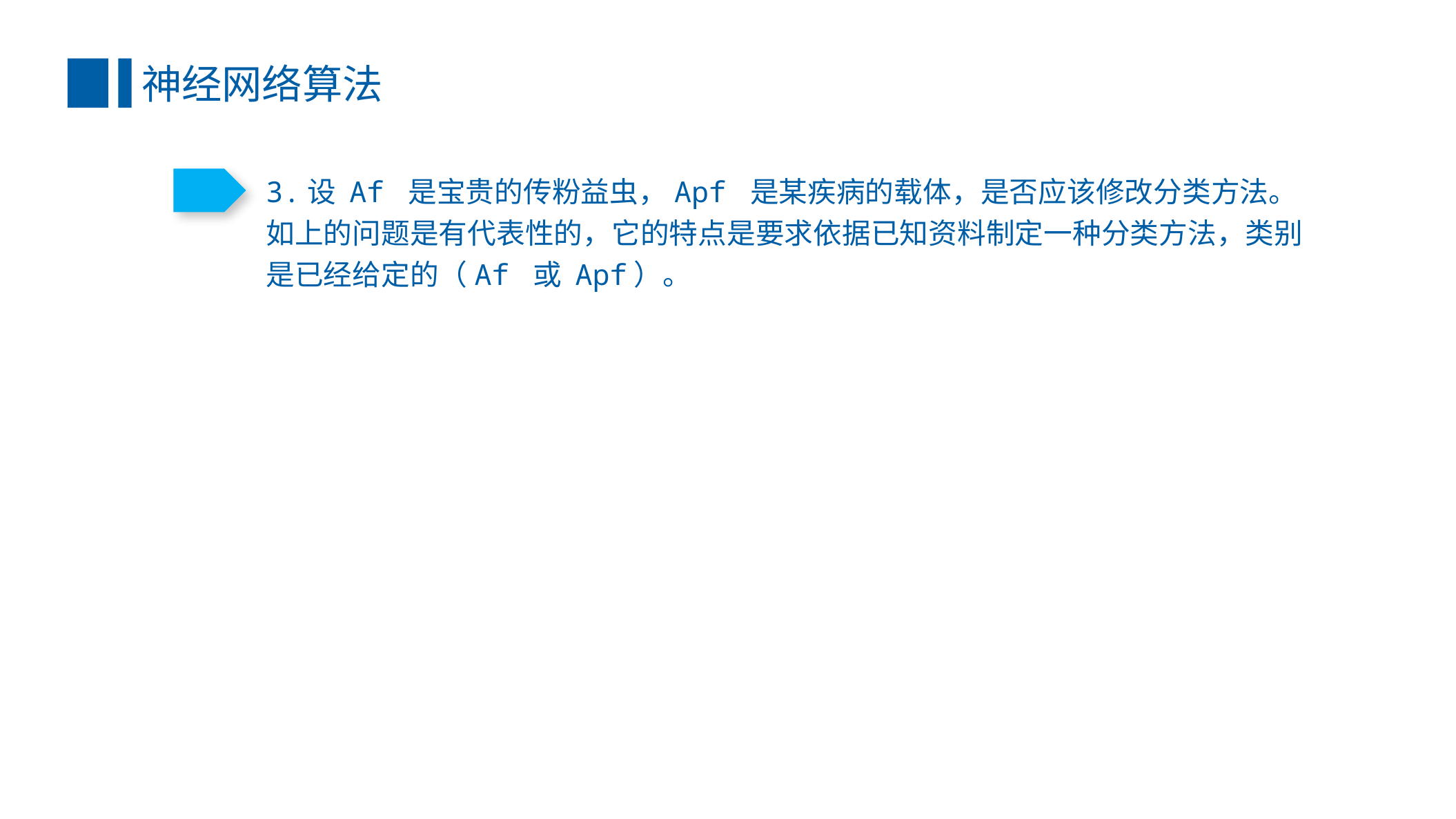

神经网络算法

3.设 Af 是宝贵的传粉益虫，Apf 是某疾病的载体，是否应该修改分类方法。
如上的问题是有代表性的，它的特点是要求依据已知资料制定一种分类方法，类别是已经给定的（Af 或 Apf）。